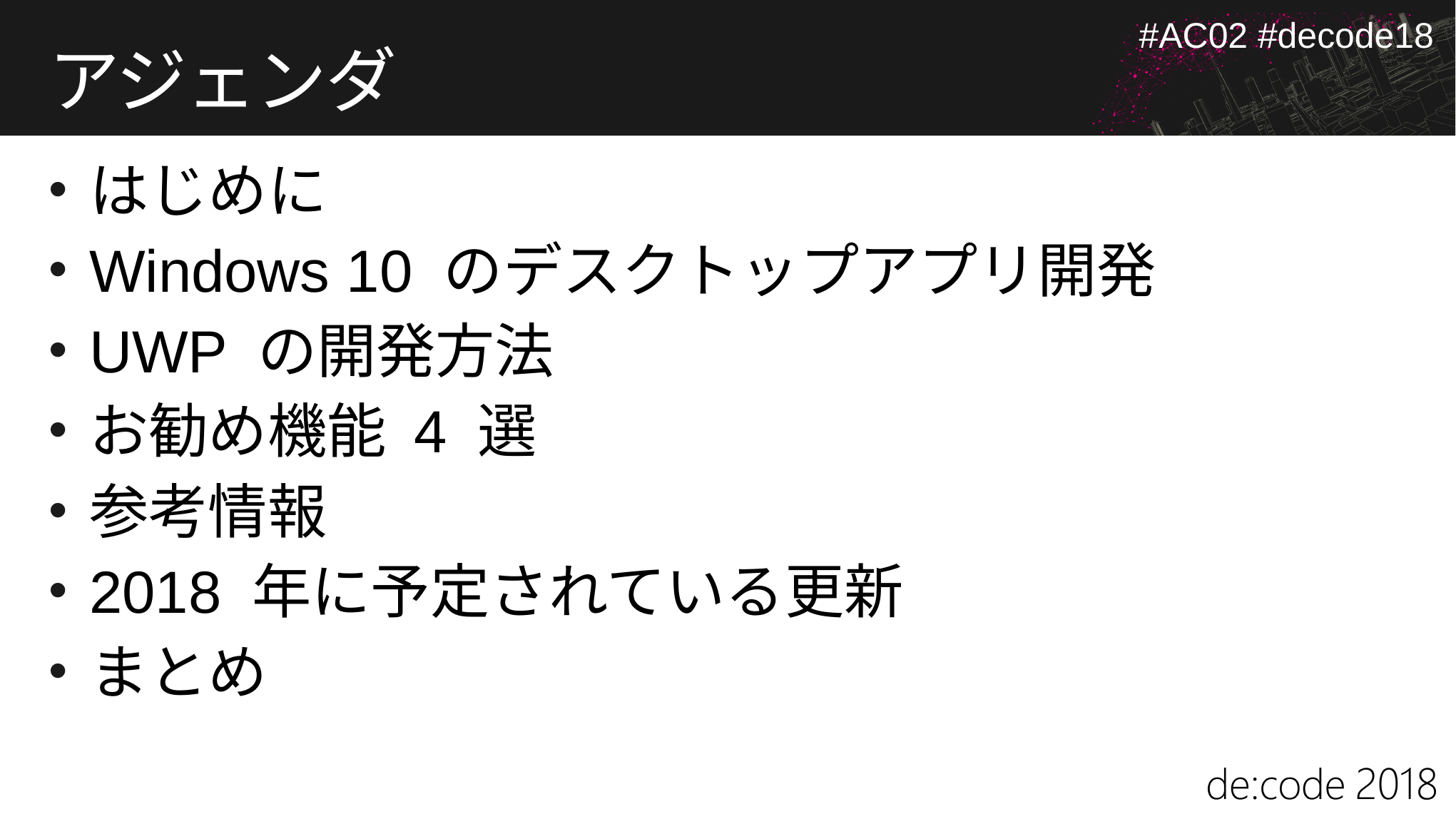

# アジェンダ
はじめに
Windows 10 のデスクトップアプリ開発
UWP の開発方法
お勧め機能 4 選
参考情報
2018 年に予定されている更新
まとめ